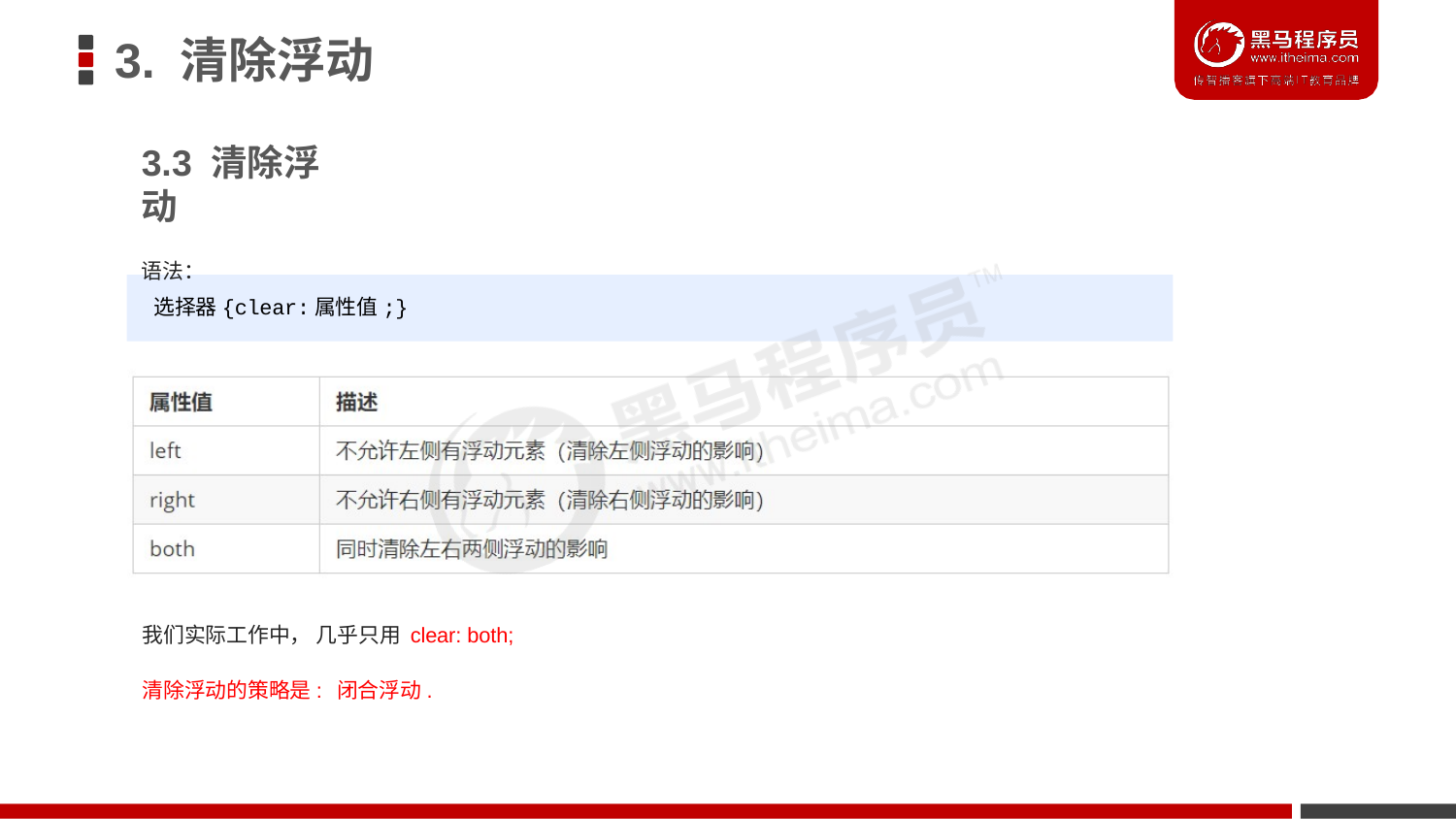

# 3. 清除浮动
3.3 清除浮动
语法：

选择器{clear:属性值;}

我们实际工作中， 几乎只用 clear: both;

清除浮动的策略是: 闭合浮动.